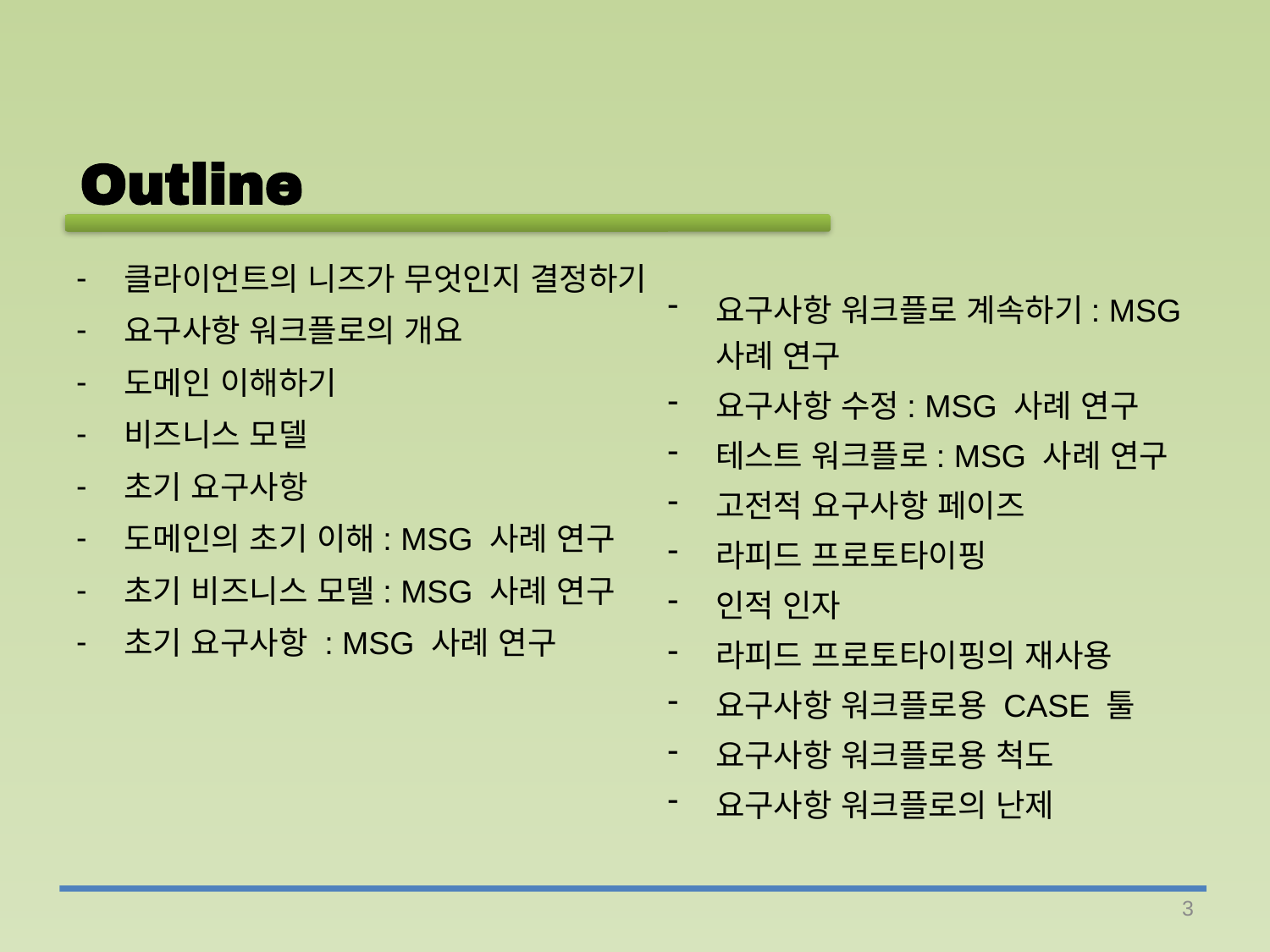

Outline

클라이언트의 니즈가 무엇인지 결정하기
요구사항 워크플로의 개요
도메인 이해하기
비즈니스 모델
초기 요구사항
도메인의 초기 이해: MSG 사례 연구
초기 비즈니스 모델: MSG 사례 연구
초기 요구사항 : MSG 사례 연구
요구사항 워크플로 계속하기: MSG 사례 연구
요구사항 수정: MSG 사례 연구
테스트 워크플로: MSG 사례 연구
고전적 요구사항 페이즈
라피드 프로토타이핑
인적 인자
라피드 프로토타이핑의 재사용
요구사항 워크플로용 CASE 툴
요구사항 워크플로용 척도
요구사항 워크플로의 난제
3